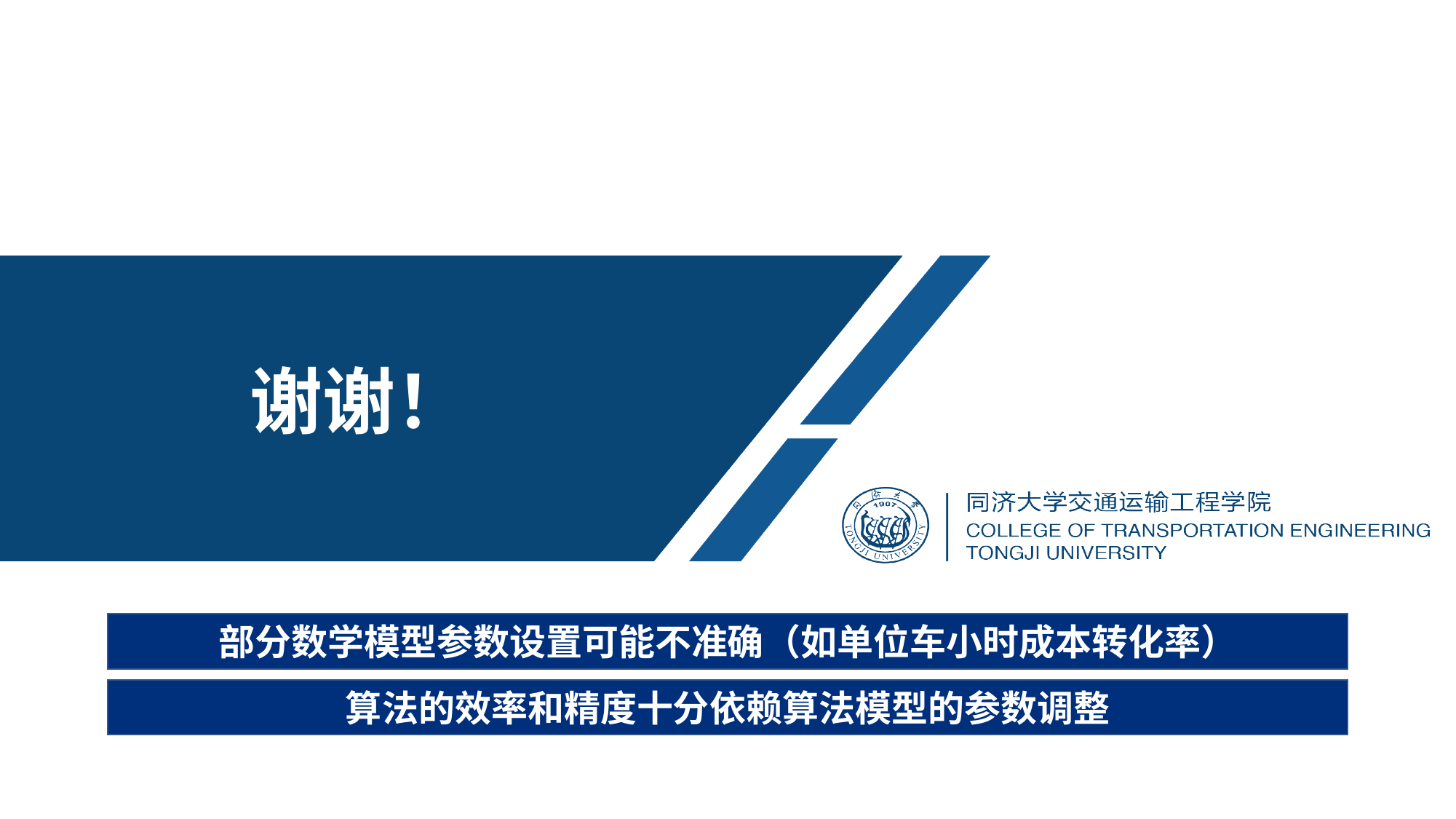

# 谢谢！
部分数学模型参数设置可能不准确（如单位车小时成本转化率）
算法的效率和精度十分依赖算法模型的参数调整